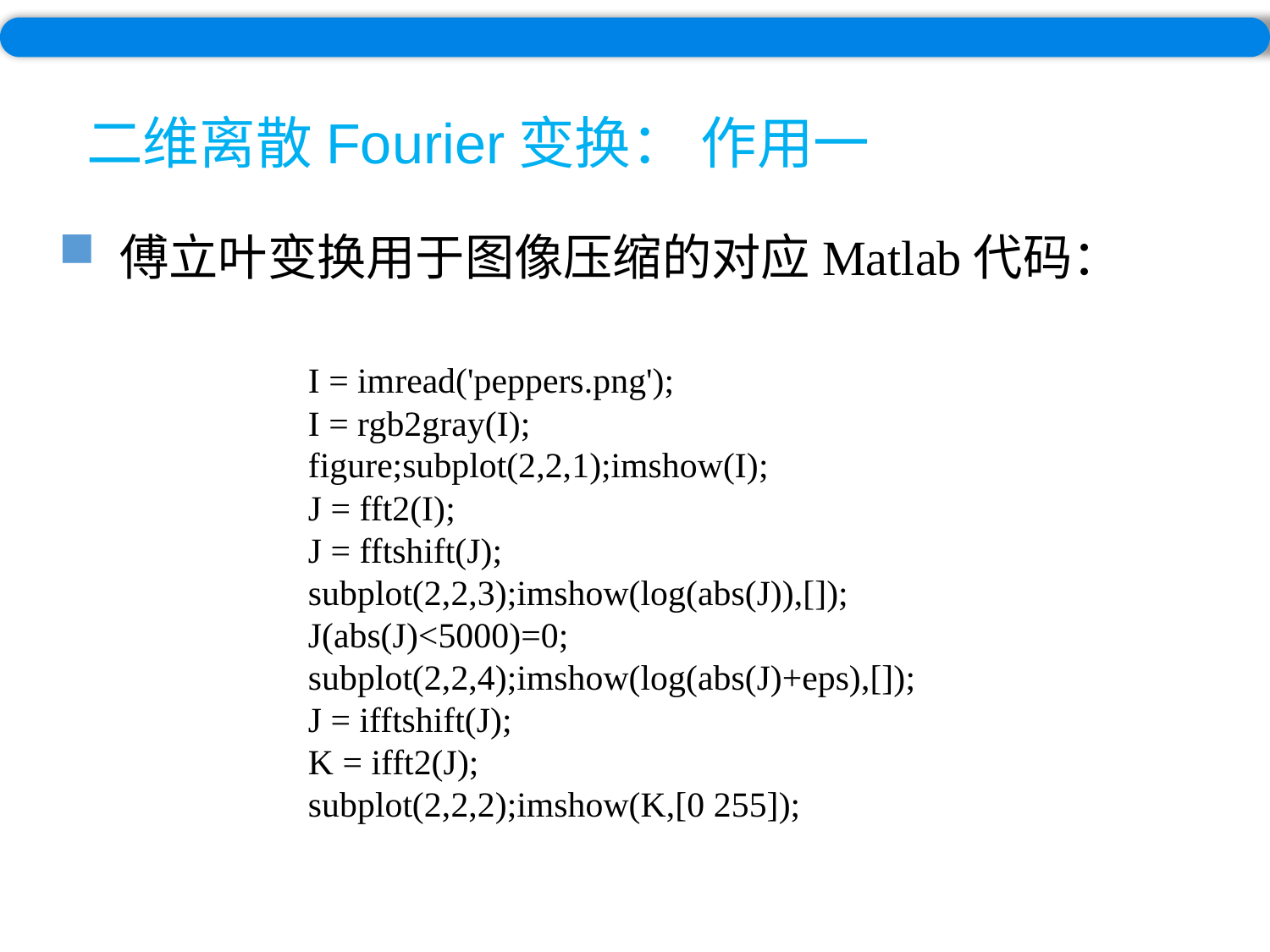

# 二维离散Fourier变换： 作用一

 傅立叶变换用于图像压缩的对应Matlab代码：

I = imread('peppers.png');
I = rgb2gray(I);
figure;subplot(2,2,1);imshow(I);
J = fft2(I);
J = fftshift(J);
subplot(2,2,3);imshow(log(abs(J)),[]);
J(abs(J)<5000)=0;
subplot(2,2,4);imshow(log(abs(J)+eps),[]);
J = ifftshift(J);
K = ifft2(J);
subplot(2,2,2);imshow(K,[0 255]);